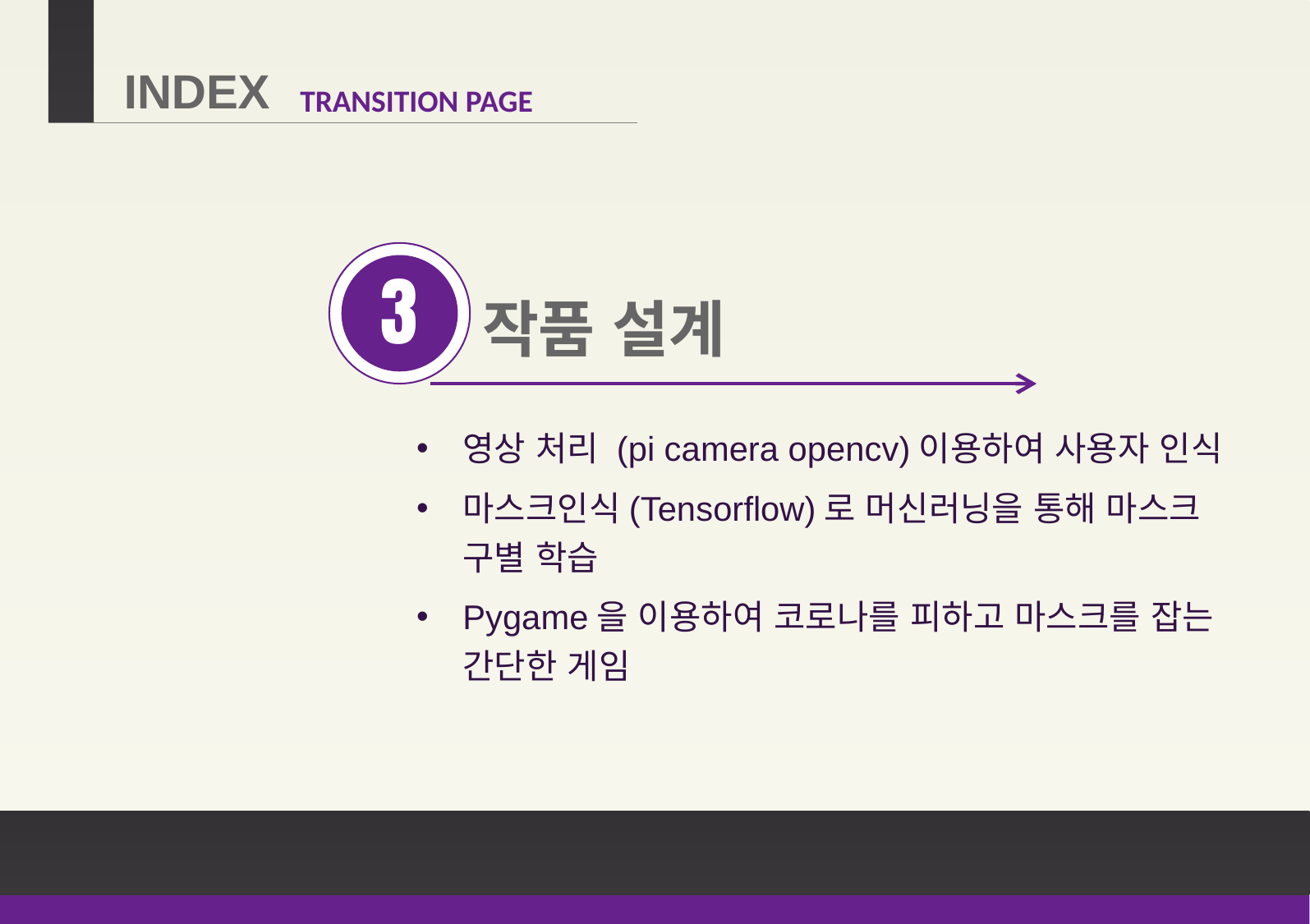

3
작품 설계
영상 처리 (pi camera opencv)이용하여 사용자 인식
마스크인식(Tensorflow)로 머신러닝을 통해 마스크 구별 학습
Pygame을 이용하여 코로나를 피하고 마스크를 잡는 간단한 게임